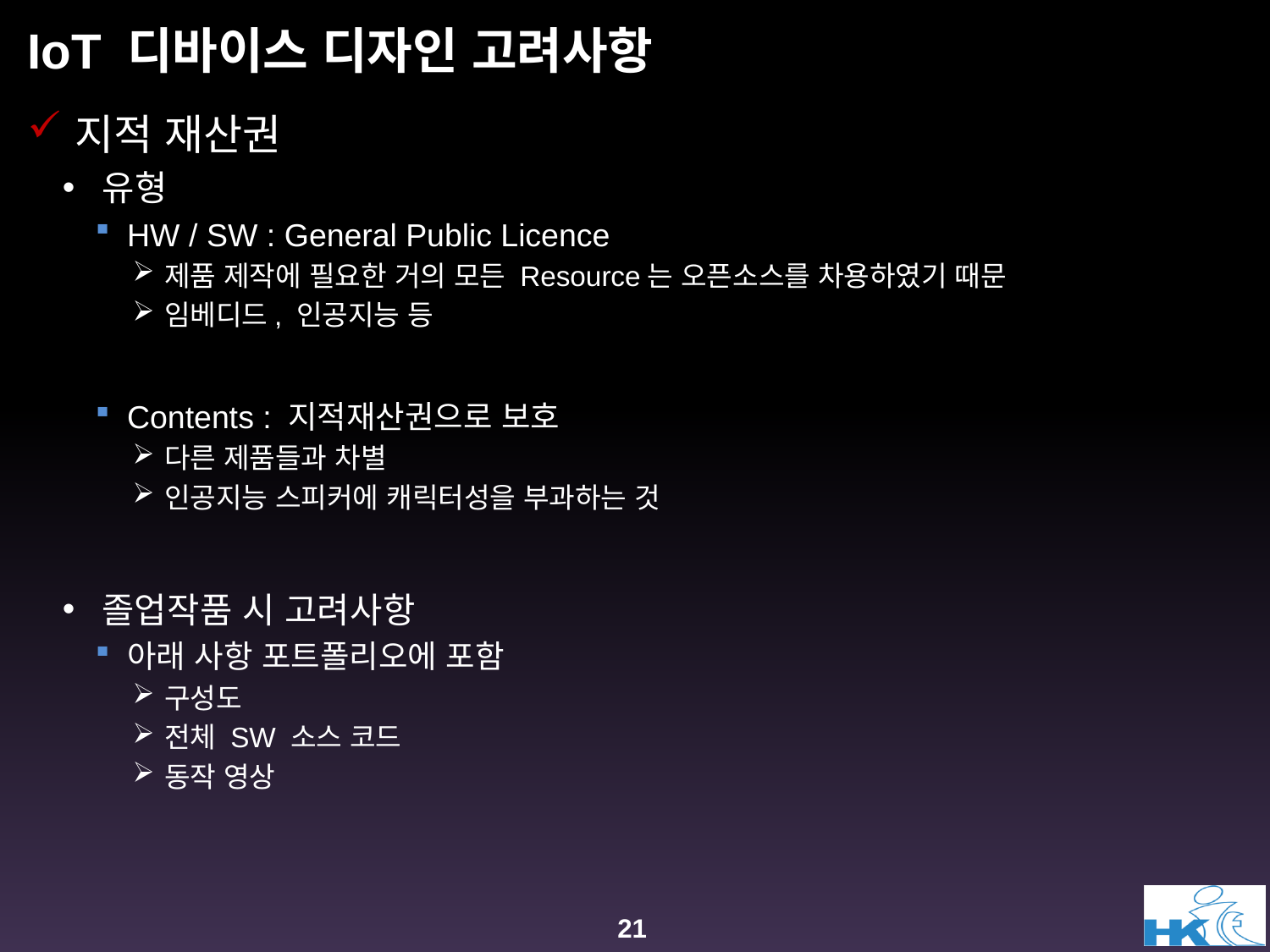

# IoT 디바이스 디자인 고려사항
지적 재산권
유형
HW / SW : General Public Licence
제품 제작에 필요한 거의 모든 Resource는 오픈소스를 차용하였기 때문
임베디드, 인공지능 등

Contents : 지적재산권으로 보호
다른 제품들과 차별
인공지능 스피커에 캐릭터성을 부과하는 것

졸업작품 시 고려사항
아래 사항 포트폴리오에 포함
구성도
전체 SW 소스 코드
동작 영상

21